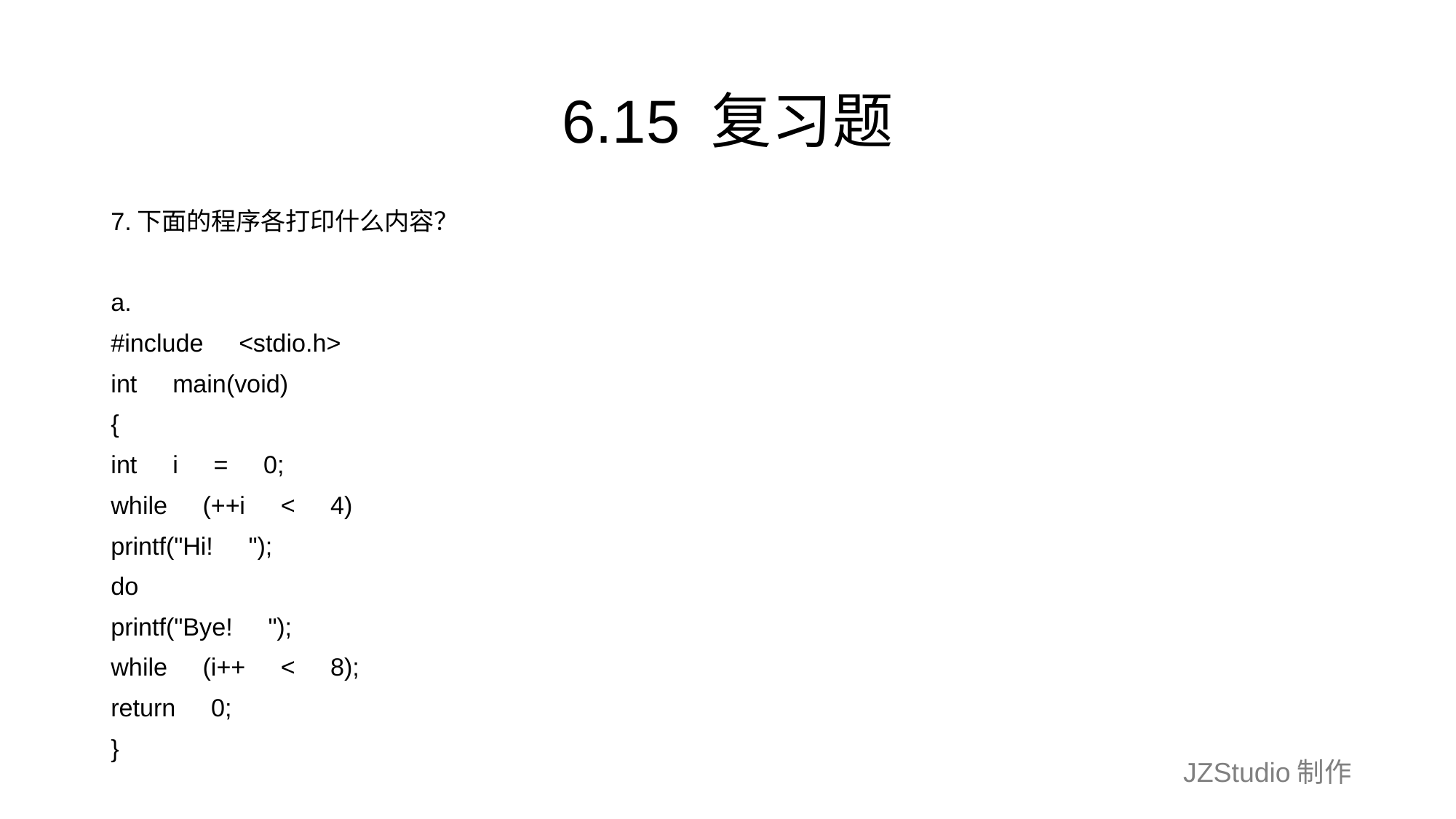

# 6.15 复习题
7.下面的程序各打印什么内容？

a.
#include　<stdio.h>
int　main(void)
{
int　i　=　0;
while　(++i　<　4)
printf("Hi!　");
do
printf("Bye!　");
while　(i++　<　8);
return　0;
}